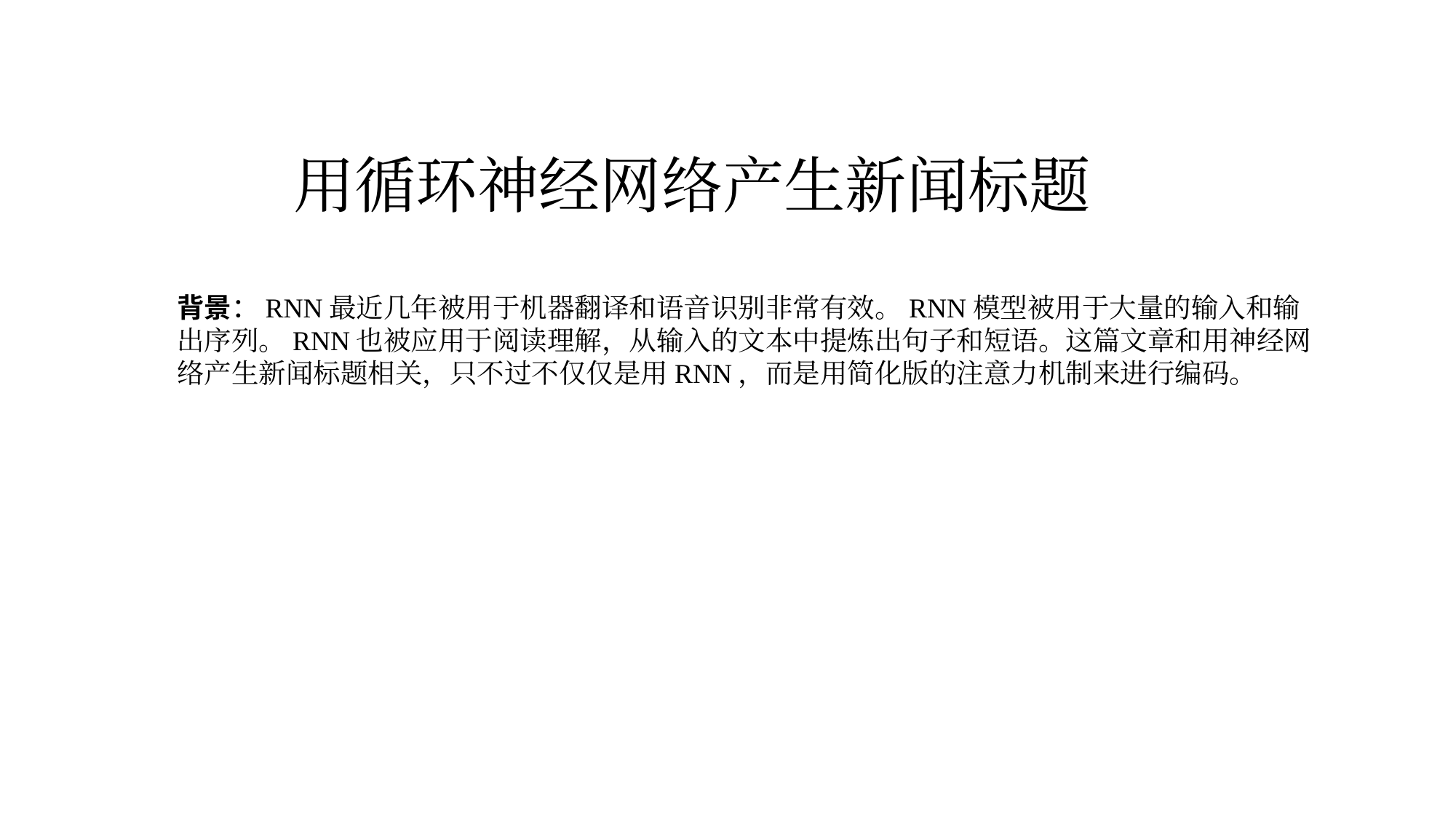

用循环神经网络产生新闻标题
背景：RNN最近几年被用于机器翻译和语音识别非常有效。RNN模型被用于大量的输入和输出序列。RNN也被应用于阅读理解，从输入的文本中提炼出句子和短语。这篇文章和用神经网络产生新闻标题相关，只不过不仅仅是用RNN，而是用简化版的注意力机制来进行编码。